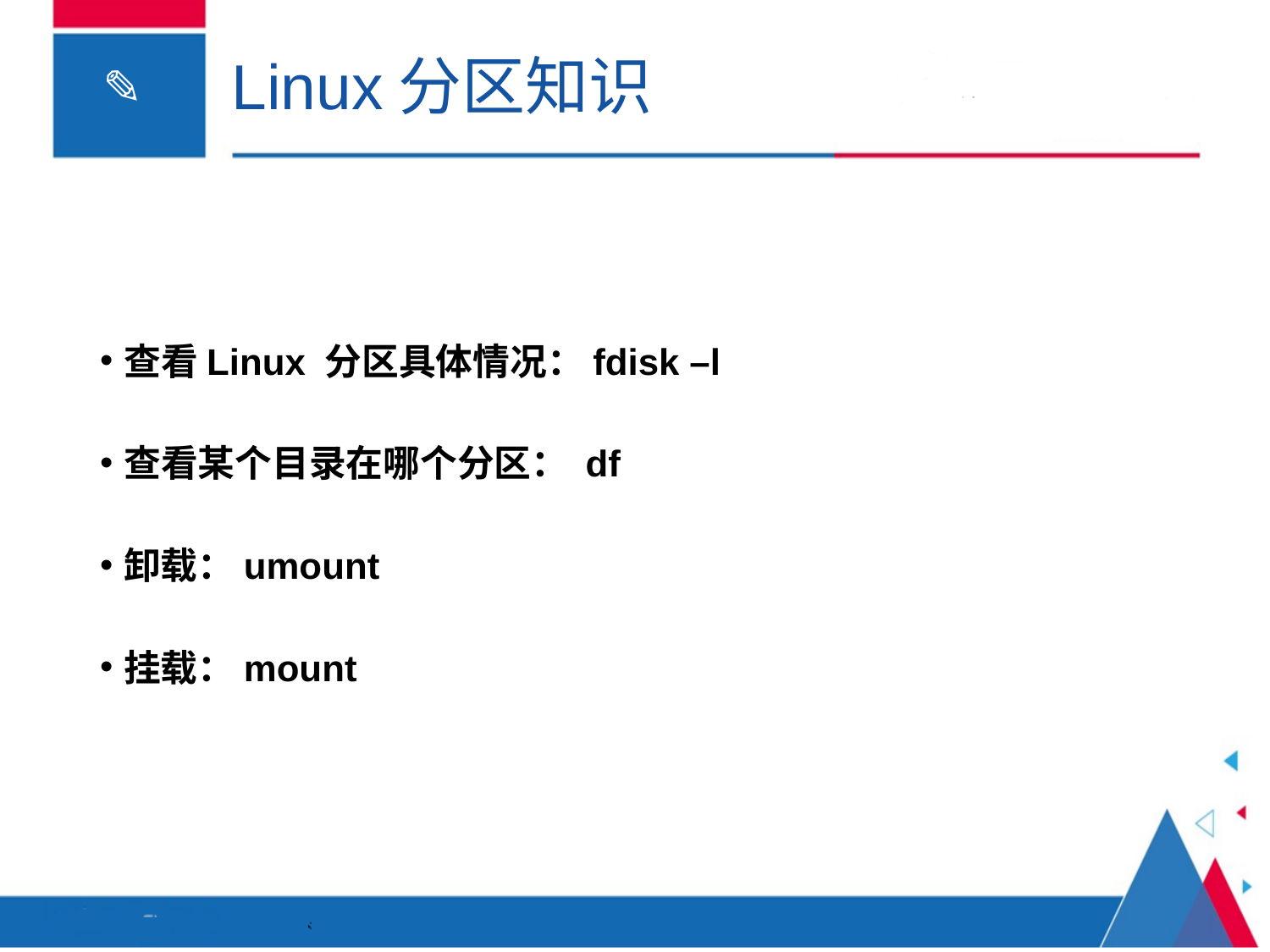

# Linux分区知识
查看Linux 分区具体情况：fdisk –l
查看某个目录在哪个分区： df
卸载：umount
挂载：mount